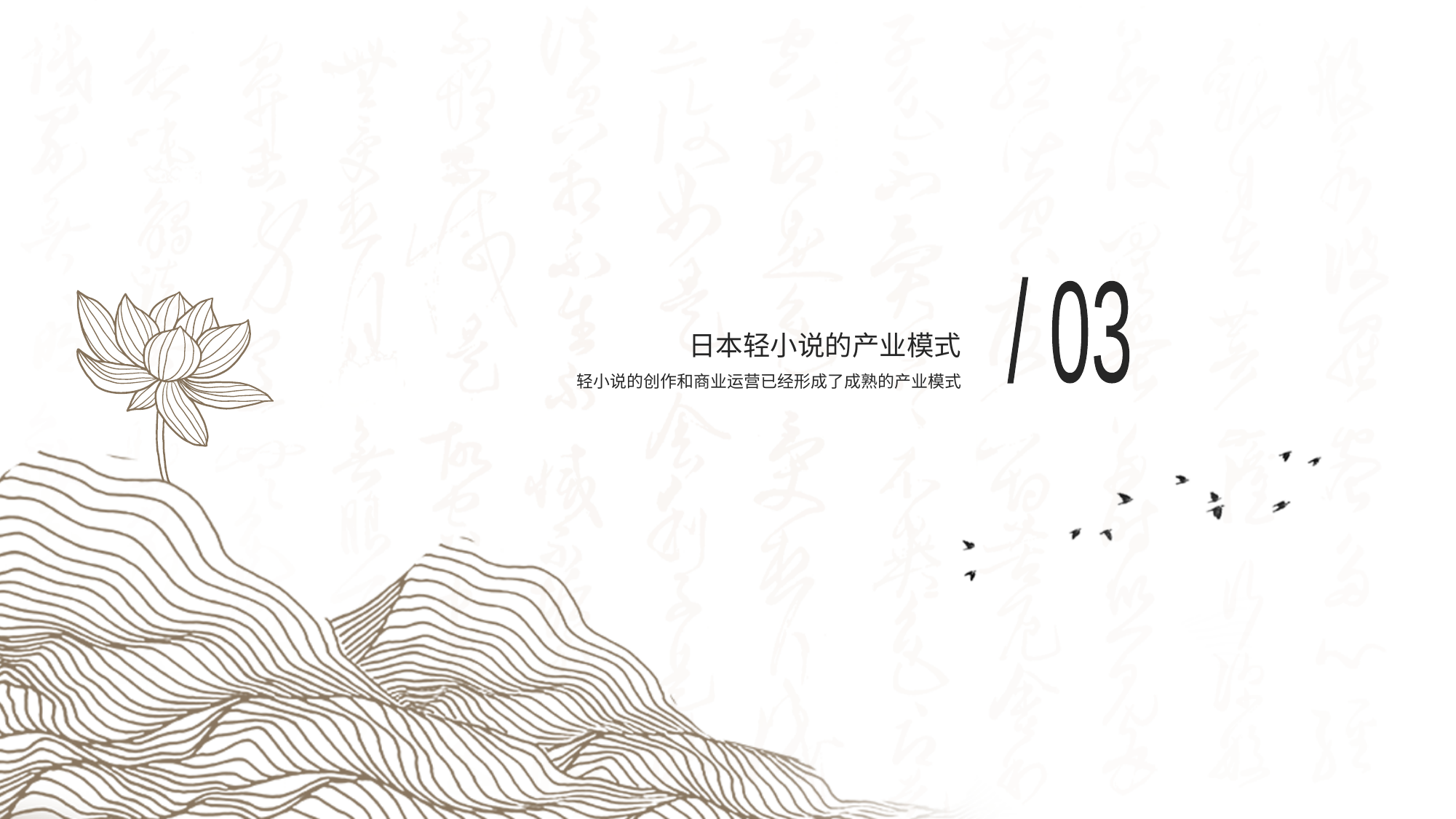

/ 03
日本轻小说的产业模式
轻小说的创作和商业运营已经形成了成熟的产业模式